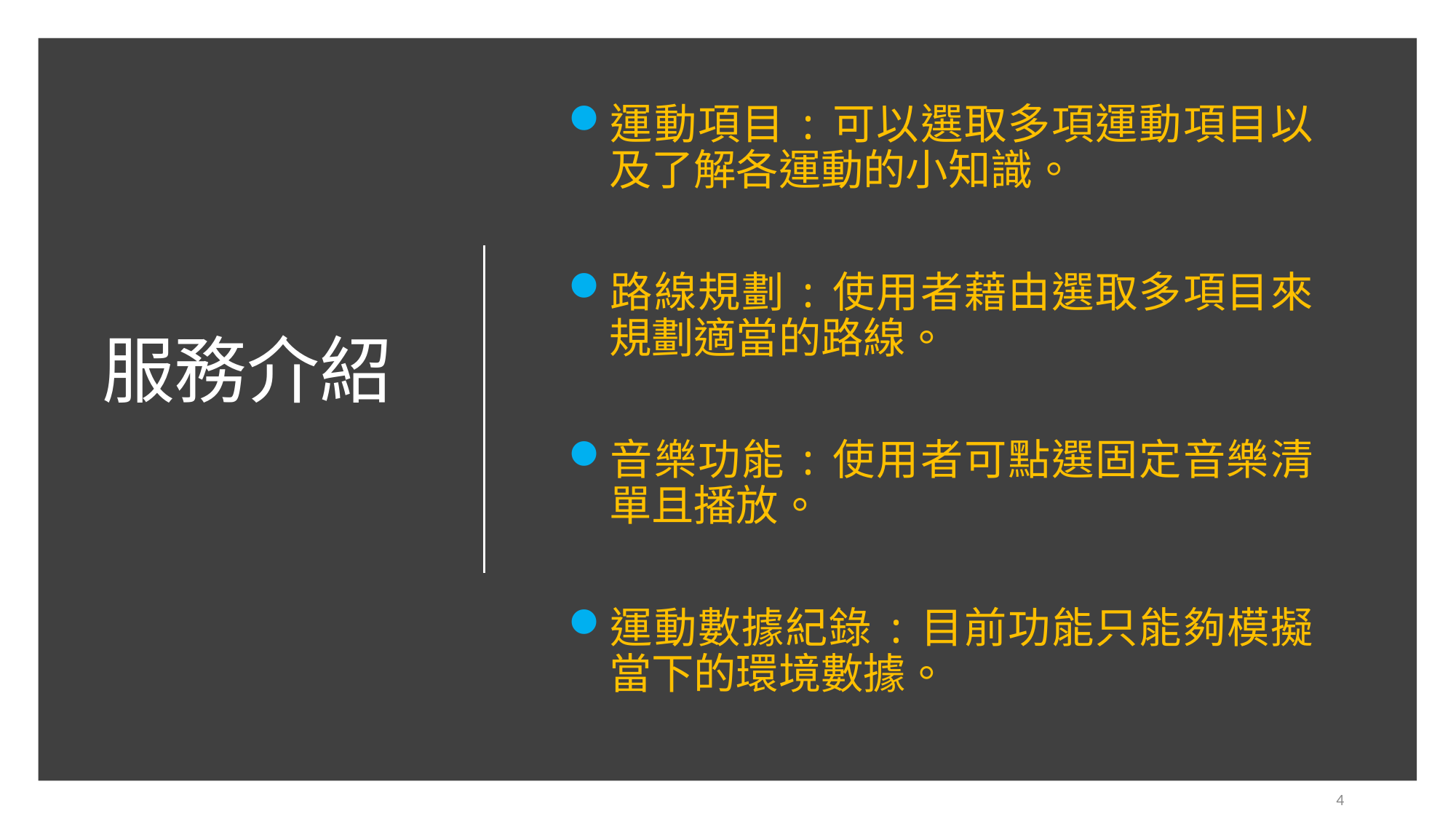

# 服務介紹

運動項目:可以選取多項運動項目以及了解各運動的小知識。

路線規劃:使用者藉由選取多項目來規劃適當的路線。

音樂功能:使用者可點選固定音樂清單且播放。

運動數據紀錄:目前功能只能夠模擬當下的環境數據。

4